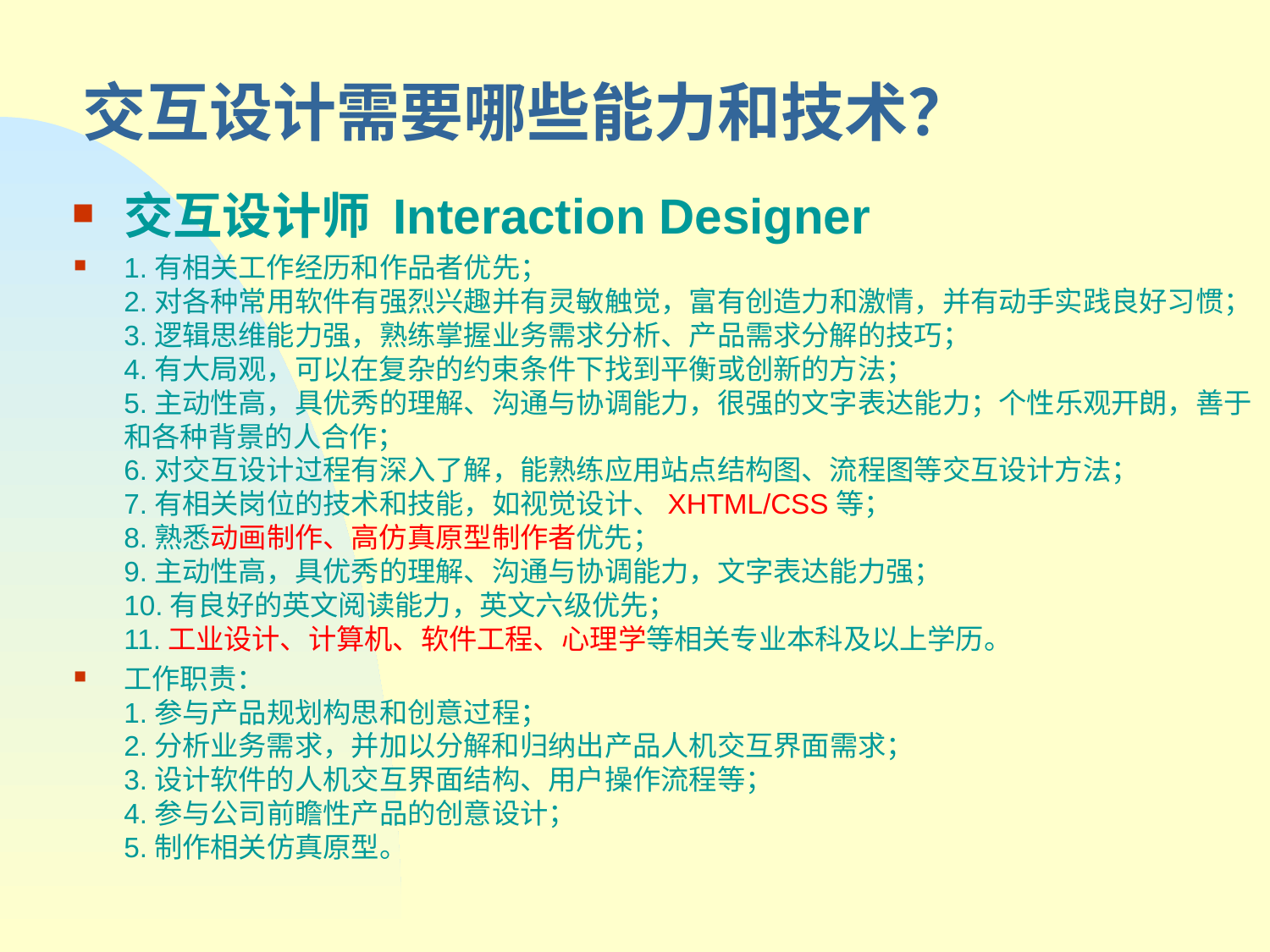

# 交互设计需要哪些能力和技术？
交互设计师 Interaction Designer
1.有相关工作经历和作品者优先；
2.对各种常用软件有强烈兴趣并有灵敏触觉，富有创造力和激情，并有动手实践良好习惯；
3.逻辑思维能力强，熟练掌握业务需求分析、产品需求分解的技巧；
4.有大局观，可以在复杂的约束条件下找到平衡或创新的方法；
5.主动性高，具优秀的理解、沟通与协调能力，很强的文字表达能力；个性乐观开朗，善于和各种背景的人合作；
6.对交互设计过程有深入了解，能熟练应用站点结构图、流程图等交互设计方法；
7.有相关岗位的技术和技能，如视觉设计、XHTML/CSS等；
8.熟悉动画制作、高仿真原型制作者优先；
9.主动性高，具优秀的理解、沟通与协调能力，文字表达能力强；
10.有良好的英文阅读能力，英文六级优先；
11.工业设计、计算机、软件工程、心理学等相关专业本科及以上学历。
工作职责：
1.参与产品规划构思和创意过程；
2.分析业务需求，并加以分解和归纳出产品人机交互界面需求；
3.设计软件的人机交互界面结构、用户操作流程等；
4.参与公司前瞻性产品的创意设计；
5.制作相关仿真原型。